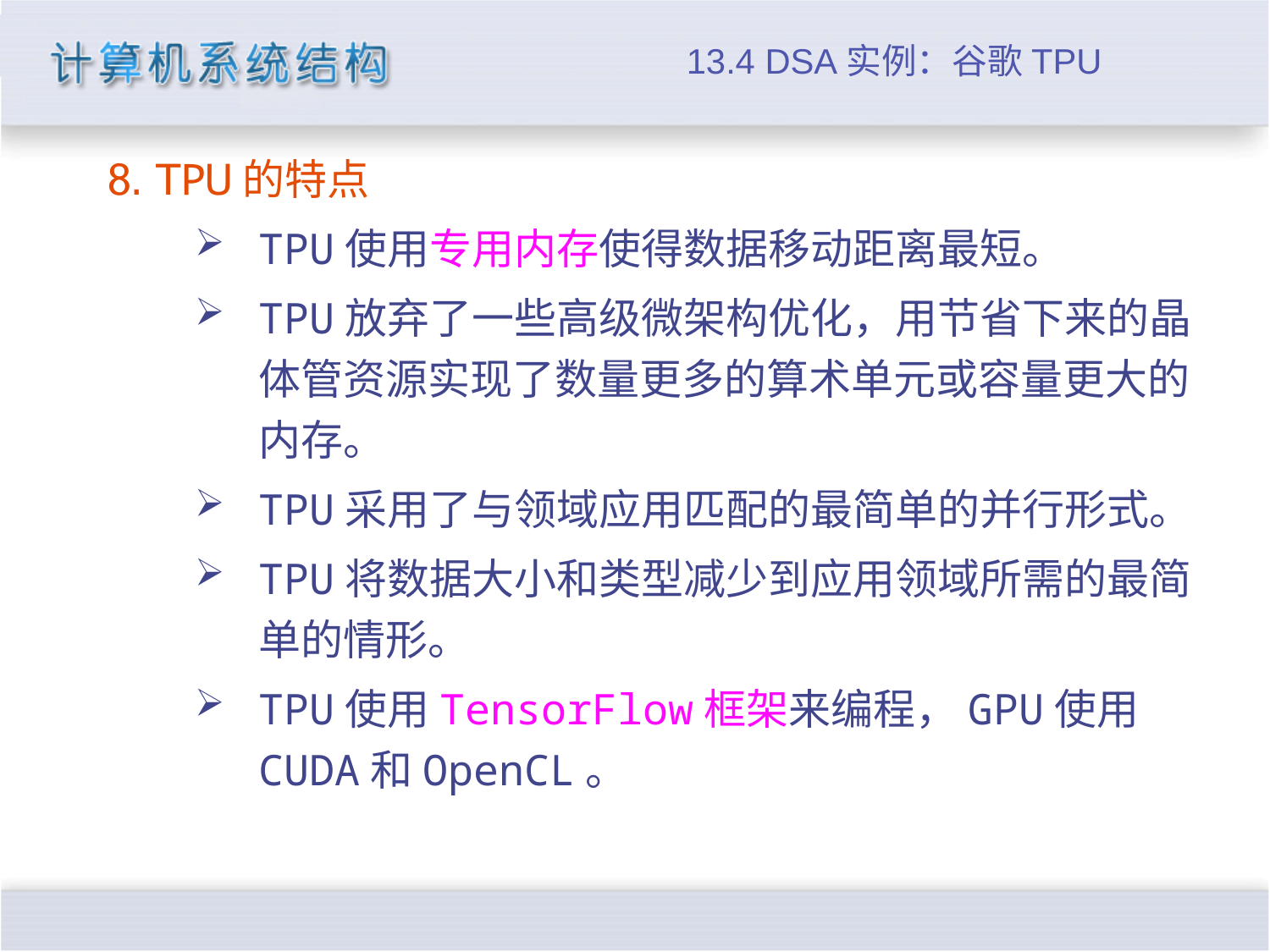

# 13.4 DSA实例：谷歌TPU
8. TPU的特点
TPU使用专用内存使得数据移动距离最短。
TPU放弃了一些高级微架构优化，用节省下来的晶体管资源实现了数量更多的算术单元或容量更大的内存。
TPU采用了与领域应用匹配的最简单的并行形式。
TPU将数据大小和类型减少到应用领域所需的最简单的情形。
TPU使用TensorFlow框架来编程，GPU使用CUDA和OpenCL。